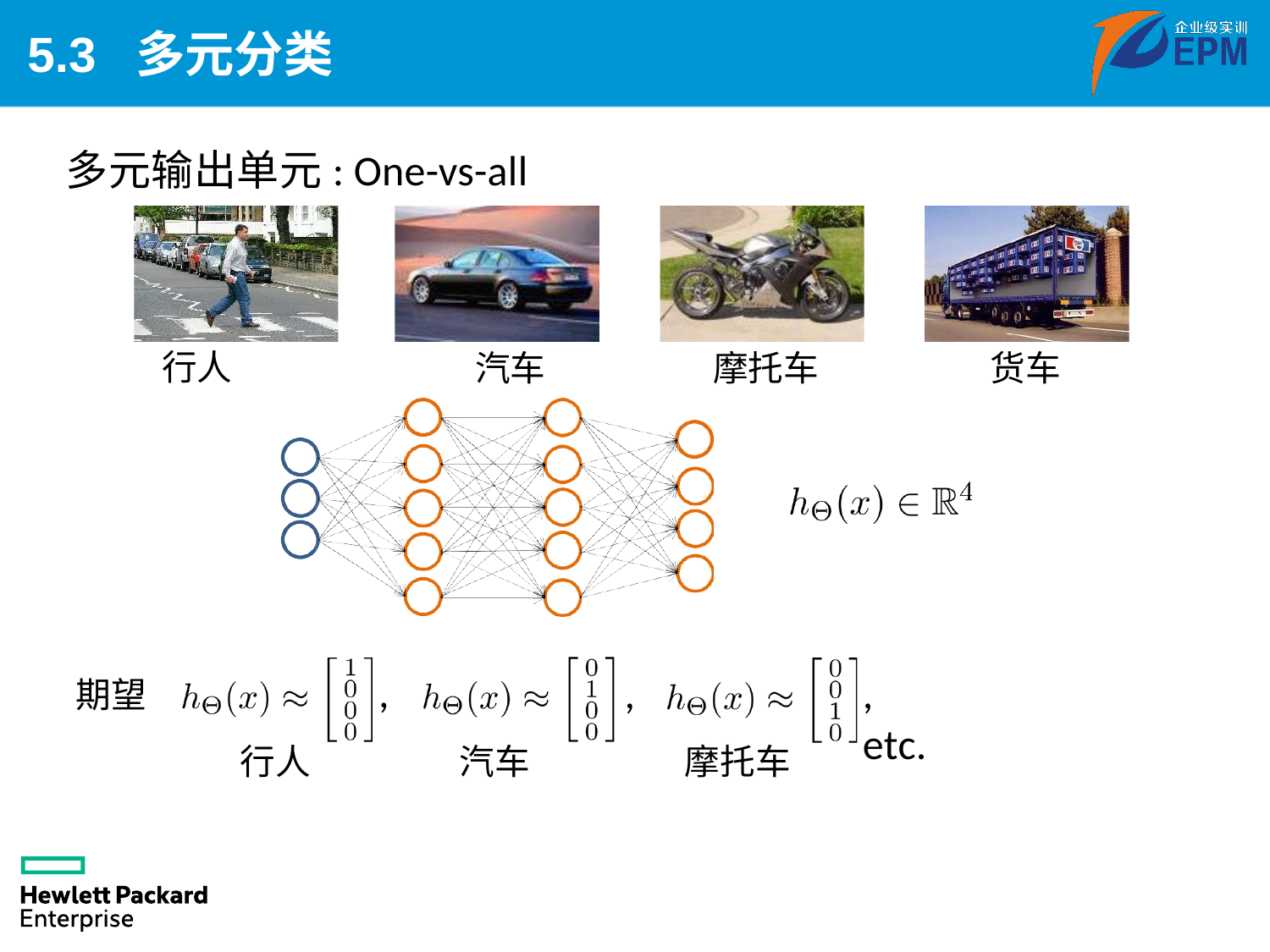

# 5.3  多元分类
多元输出单元: One-vs-all

行人
汽车
货车
摩托车

期望	,
           行人

,
,	etc.
摩托车
汽车